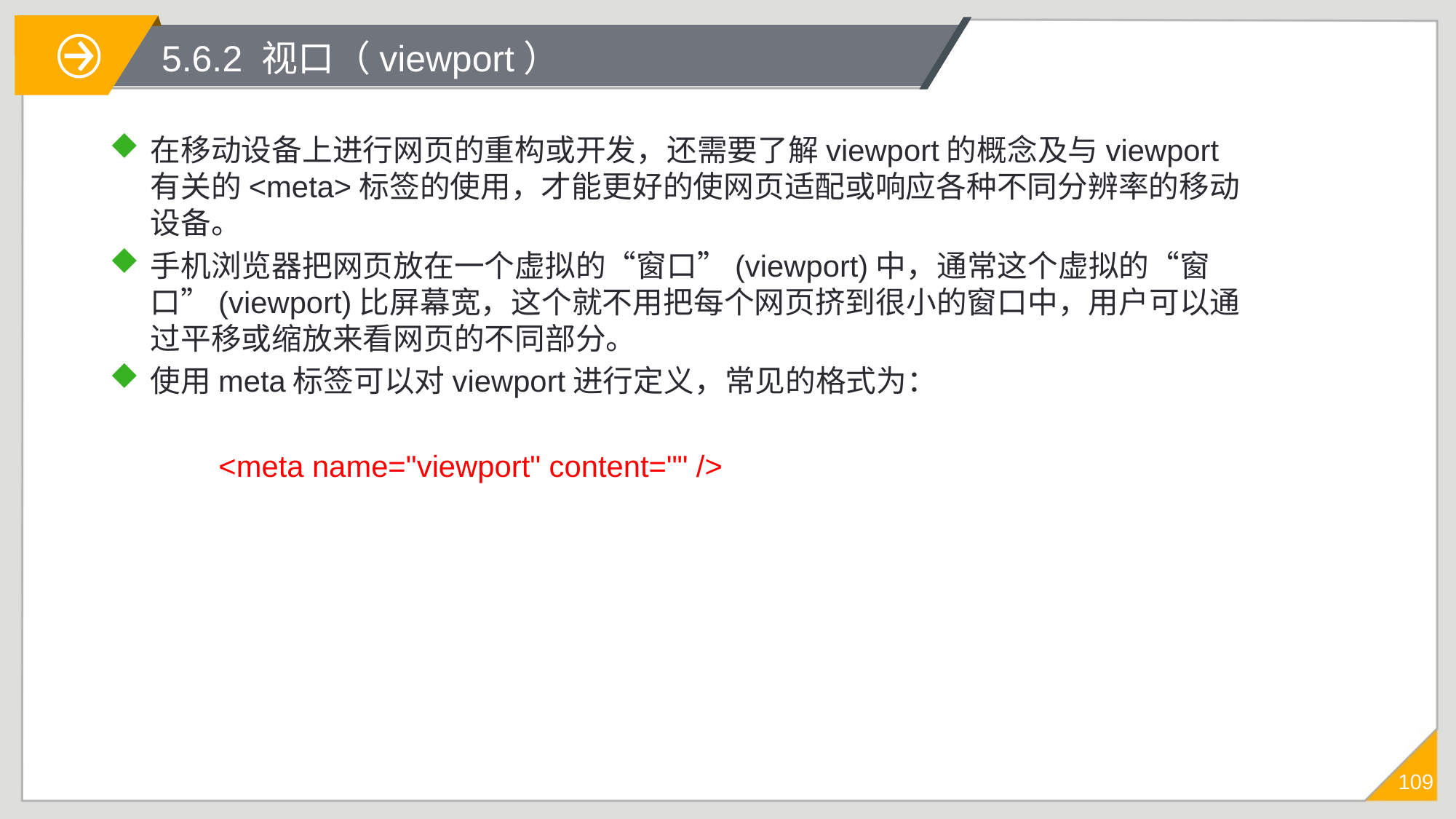

# 5.6.2 视口（viewport）
在移动设备上进行网页的重构或开发，还需要了解viewport的概念及与viewport有关的<meta>标签的使用，才能更好的使网页适配或响应各种不同分辨率的移动设备。
手机浏览器把网页放在一个虚拟的“窗口”(viewport)中，通常这个虚拟的“窗口”(viewport)比屏幕宽，这个就不用把每个网页挤到很小的窗口中，用户可以通过平移或缩放来看网页的不同部分。
使用meta标签可以对viewport进行定义，常见的格式为：

	<meta name="viewport" content="" />